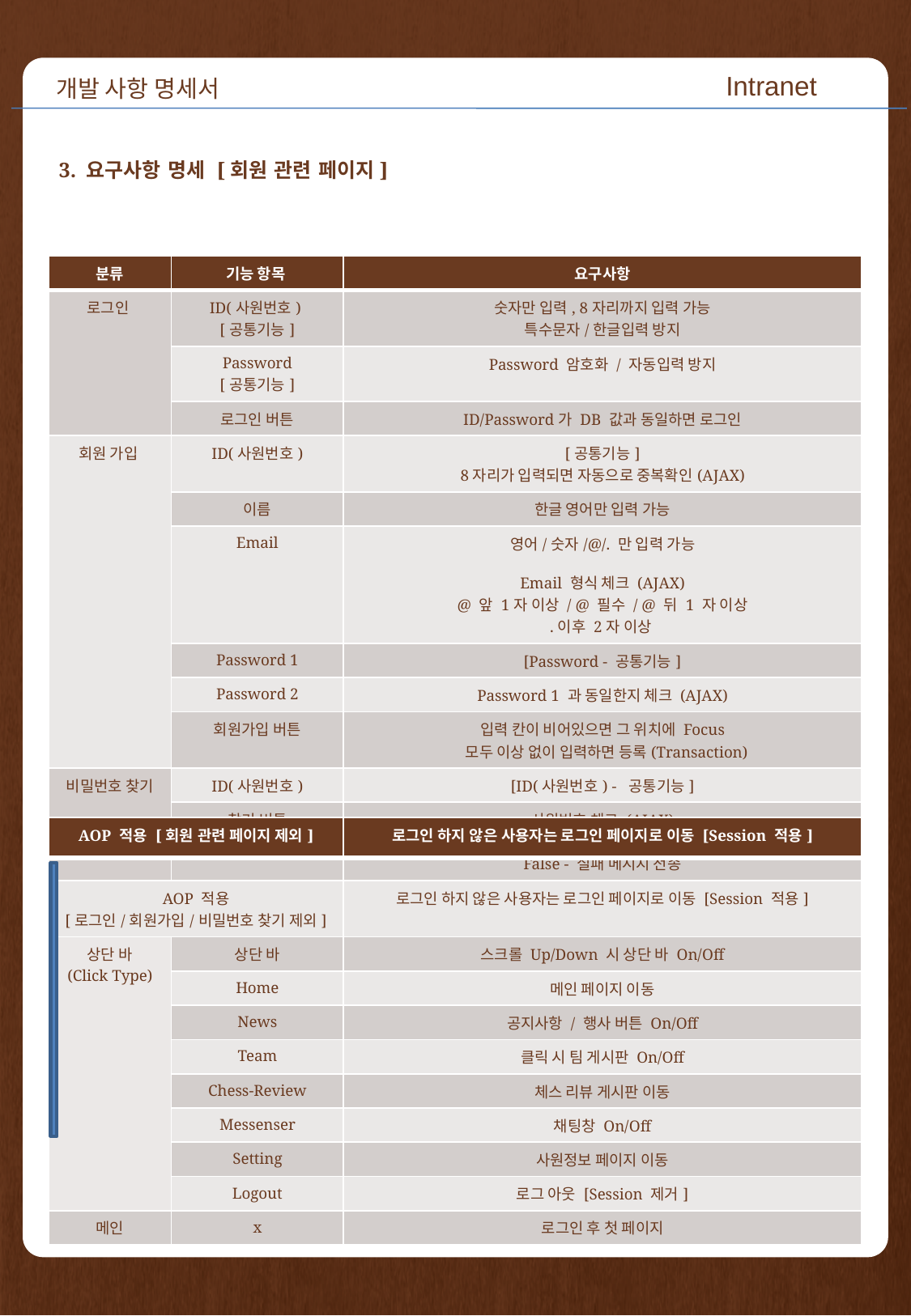

개발 사항 명세서
Intranet

3. 요구사항 명세 [회원 관련 페이지]

| 분류 | 기능 항목 | 요구사항 |
| --- | --- | --- |
| 로그인 | ID(사원번호) [공통기능] | 숫자만 입력, 8자리까지 입력 가능 특수문자/한글입력 방지 |
|  | Password [공통기능] | Password 암호화 / 자동입력 방지 |
|  | 로그인 버튼 | ID/Password가 DB 값과 동일하면 로그인 |
| 회원 가입 | ID(사원번호) | [공통기능] 8자리가 입력되면 자동으로 중복확인(AJAX) |
|  | 이름 | 한글 영어만 입력 가능 |
|  | Email | 영어/숫자/@/. 만 입력 가능 Email 형식 체크 (AJAX) @ 앞 1자 이상 / @ 필수 / @ 뒤 1 자 이상 .이후 2자 이상 |
|  | Password 1 | [Password - 공통기능] |
|  | Password 2 | Password 1 과 동일한지 체크 (AJAX) |
|  | 회원가입 버튼 | 입력 칸이 비어있으면 그 위치에 Focus 모두 이상 없이 입력하면 등록(Transaction) |
| 비밀번호 찾기 | ID(사원번호) | [ID(사원번호) - 공통기능] |
|  | 찾기 버튼 | 사원번호 체크 (AJAX) True - 회원가입 했던 Email로 비밀번호 전송 후 메시지 전송 False - 실패 메시지 전송 |
| AOP 적용 [로그인/회원가입/비밀번호 찾기 제외] |  | 로그인 하지 않은 사용자는 로그인 페이지로 이동 [Session 적용] |
| 상단 바 (Click Type) | 상단 바 | 스크롤 Up/Down 시 상단 바 On/Off |
|  | Home | 메인 페이지 이동 |
|  | News | 공지사항 / 행사 버튼 On/Off |
|  | Team | 클릭 시 팀 게시판 On/Off |
|  | Chess-Review | 체스 리뷰 게시판 이동 |
|  | Messenser | 채팅창 On/Off |
|  | Setting | 사원정보 페이지 이동 |
|  | Logout | 로그 아웃 [Session 제거] |
| 메인 | x | 로그인 후 첫 페이지 |
| AOP 적용 [회원 관련 페이지 제외] | 로그인 하지 않은 사용자는 로그인 페이지로 이동 [Session 적용] |
| --- | --- |